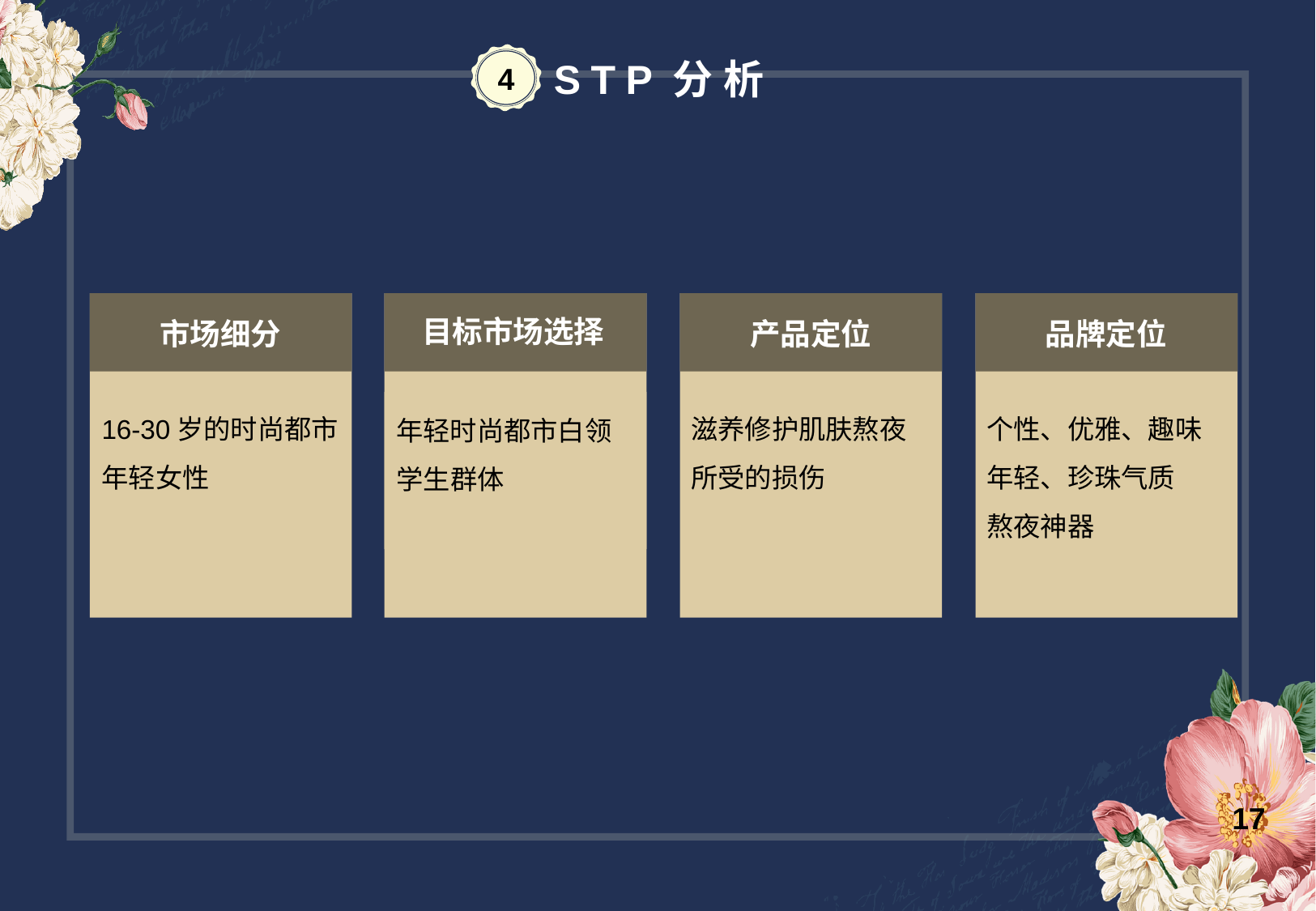

4

STP分析

目标市场选择
市场细分
产品定位
品牌定位
16-30岁的时尚都市年轻女性

滋养修护肌肤熬夜所受的损伤

个性、优雅、趣味
年轻、珍珠气质
熬夜神器

年轻时尚都市白领
学生群体

17